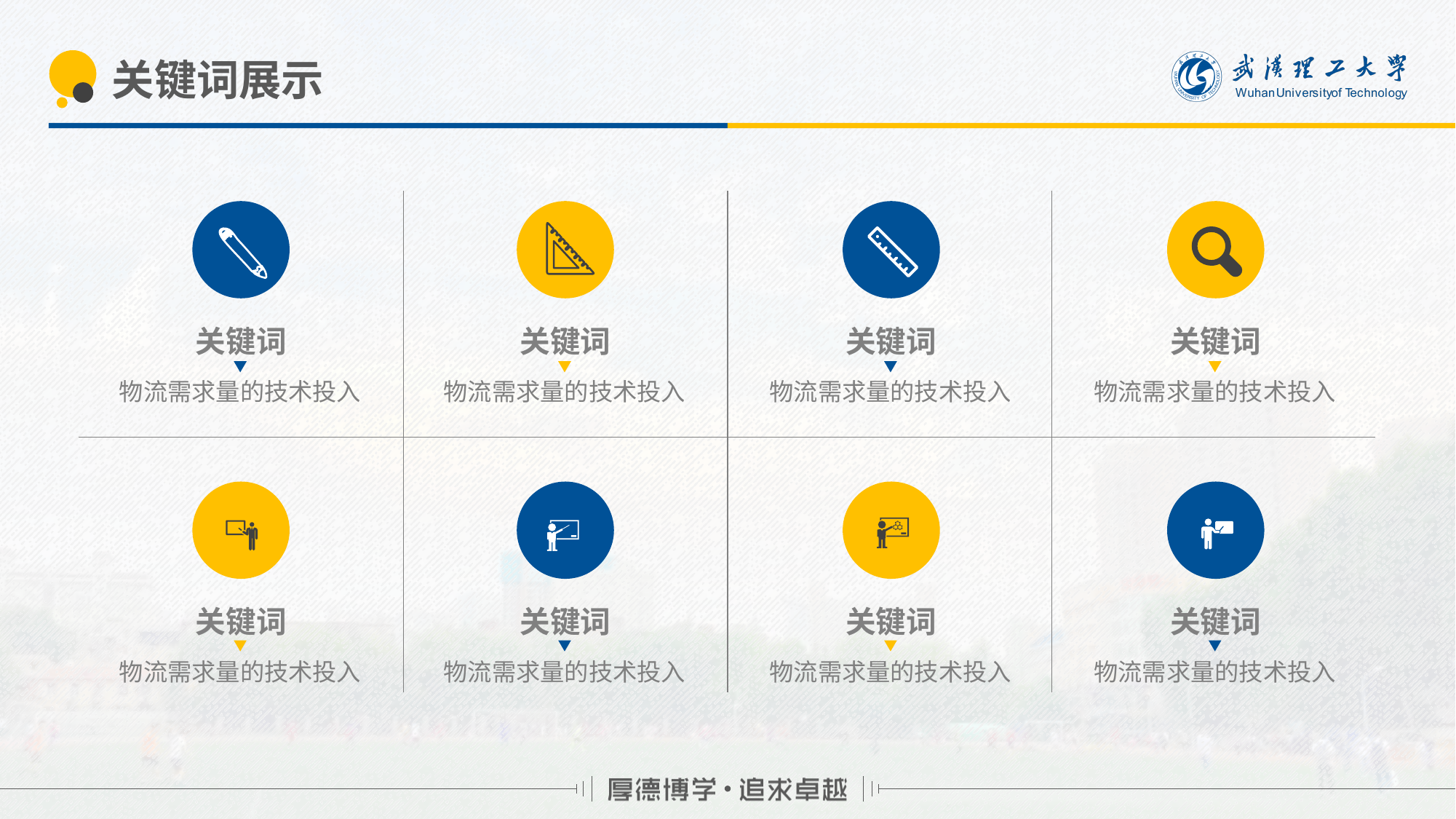

# 关键词展示

关键词
关键词
关键词
关键词

物流需求量的技术投入
物流需求量的技术投入
物流需求量的技术投入
物流需求量的技术投入

关键词
关键词
关键词
关键词

物流需求量的技术投入
物流需求量的技术投入
物流需求量的技术投入
物流需求量的技术投入